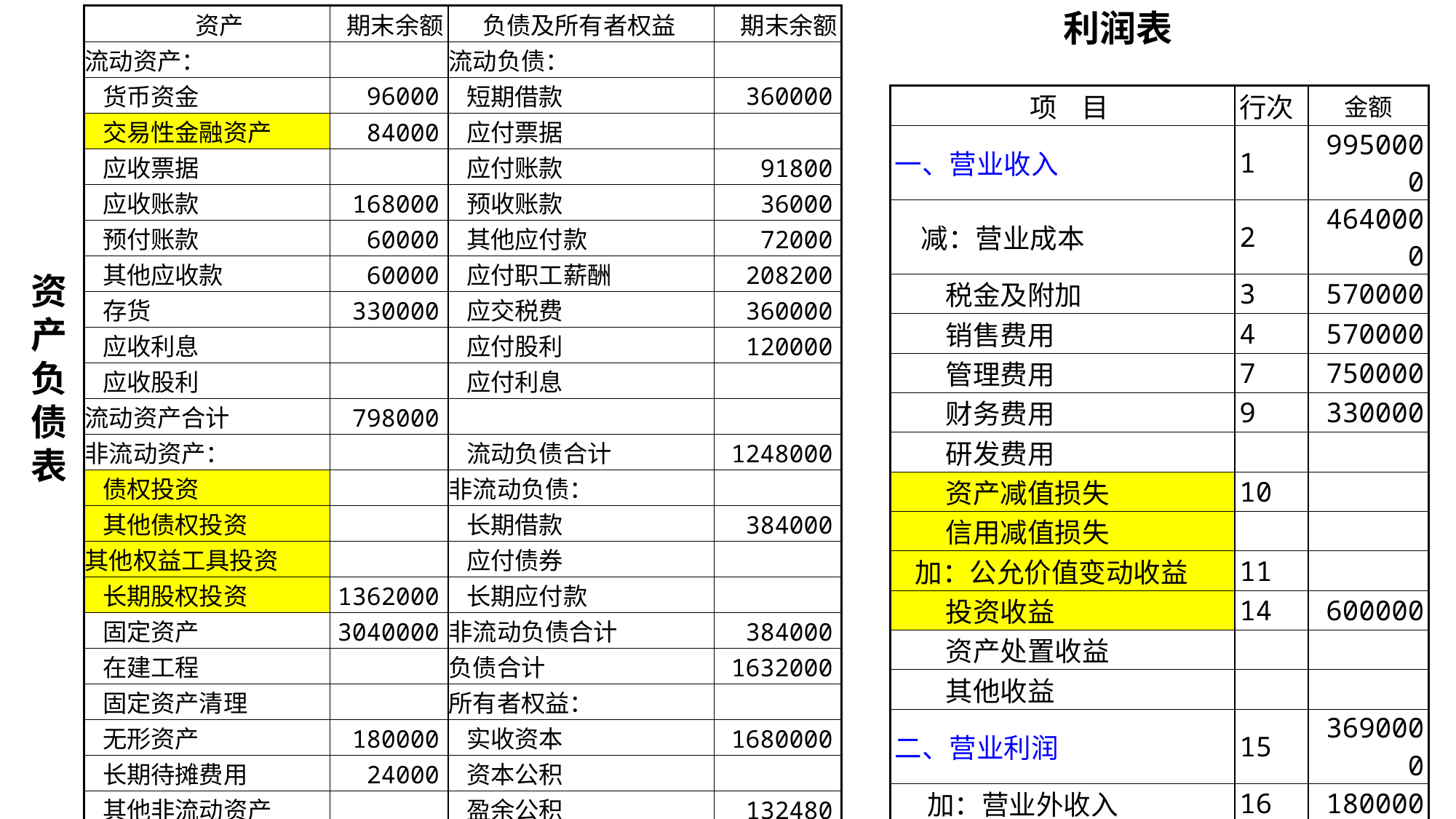

利润表
| 资产 | 期末余额 | 负债及所有者权益 | 期末余额 |
| --- | --- | --- | --- |
| 流动资产： |  | 流动负债： |  |
| 货币资金 | 96000 | 短期借款 | 360000 |
| 交易性金融资产 | 84000 | 应付票据 |  |
| 应收票据 |  | 应付账款 | 91800 |
| 应收账款 | 168000 | 预收账款 | 36000 |
| 预付账款 | 60000 | 其他应付款 | 72000 |
| 其他应收款 | 60000 | 应付职工薪酬 | 208200 |
| 存货 | 330000 | 应交税费 | 360000 |
| 应收利息 |  | 应付股利 | 120000 |
| 应收股利 |  | 应付利息 |  |
| 流动资产合计 | 798000 |  |  |
| 非流动资产： |  | 流动负债合计 | 1248000 |
| 债权投资 |  | 非流动负债： |  |
| 其他债权投资 |  | 长期借款 | 384000 |
| 其他权益工具投资 |  | 应付债券 |  |
| 长期股权投资 | 1362000 | 长期应付款 |  |
| 固定资产 | 3040000 | 非流动负债合计 | 384000 |
| 在建工程 |  | 负债合计 | 1632000 |
| 固定资产清理 |  | 所有者权益： |  |
| 无形资产 | 180000 | 实收资本 | 1680000 |
| 长期待摊费用 | 24000 | 资本公积 |  |
| 其他非流动资产 |  | 盈余公积 | 132480 |
| 非流动资产合计 | 3606000 | 未分配利润 | 1959520 |
|  |  | 其他综合收益 |  |
|  |  | 所有者权益合计 | 3772000 |
| 资产总计 | 5404000 | 负债及所有者权益总计 | 5404000 |
| 项 目 | 行次 | 金额 |
| --- | --- | --- |
| 一、营业收入 | 1 | 9950000 |
| 减：营业成本 | 2 | 4640000 |
| 税金及附加 | 3 | 570000 |
| 销售费用 | 4 | 570000 |
| 管理费用 | 7 | 750000 |
| 财务费用 | 9 | 330000 |
| 研发费用 |  |  |
| 资产减值损失 | 10 |  |
| 信用减值损失 |  |  |
| 加：公允价值变动收益 | 11 |  |
| 投资收益 | 14 | 600000 |
| 资产处置收益 |  |  |
| 其他收益 |  |  |
| 二、营业利润 | 15 | 3690000 |
| 加：营业外收入 | 16 | 180000 |
| 减：营业外支出 | 17 | 72000 |
| 三、利润总额 | 20 | 3798000 |
| 减：所得税费用 | 22 | 1253340 |
| 四、净利润 | 25 | 2544660 |
资产负债表